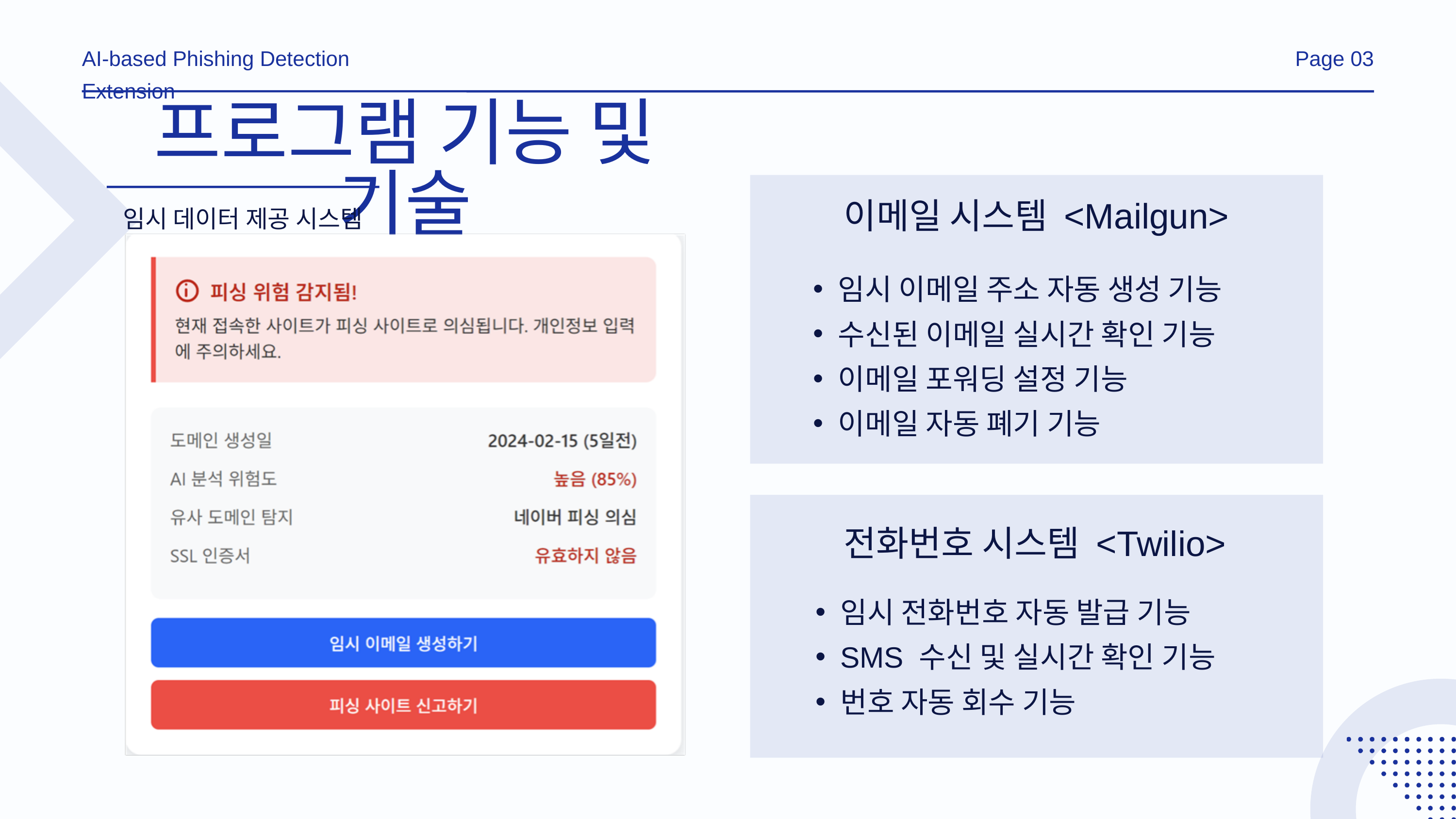

AI-based Phishing Detection Extension
Page 03

프로그램 기능 및 기술

이메일 시스템 <Mailgun>

임시 데이터 제공 시스템

임시 이메일 주소 자동 생성 기능
수신된 이메일 실시간 확인 기능
이메일 포워딩 설정 기능
이메일 자동 폐기 기능

전화번호 시스템 <Twilio>
임시 전화번호 자동 발급 기능
SMS 수신 및 실시간 확인 기능
번호 자동 회수 기능